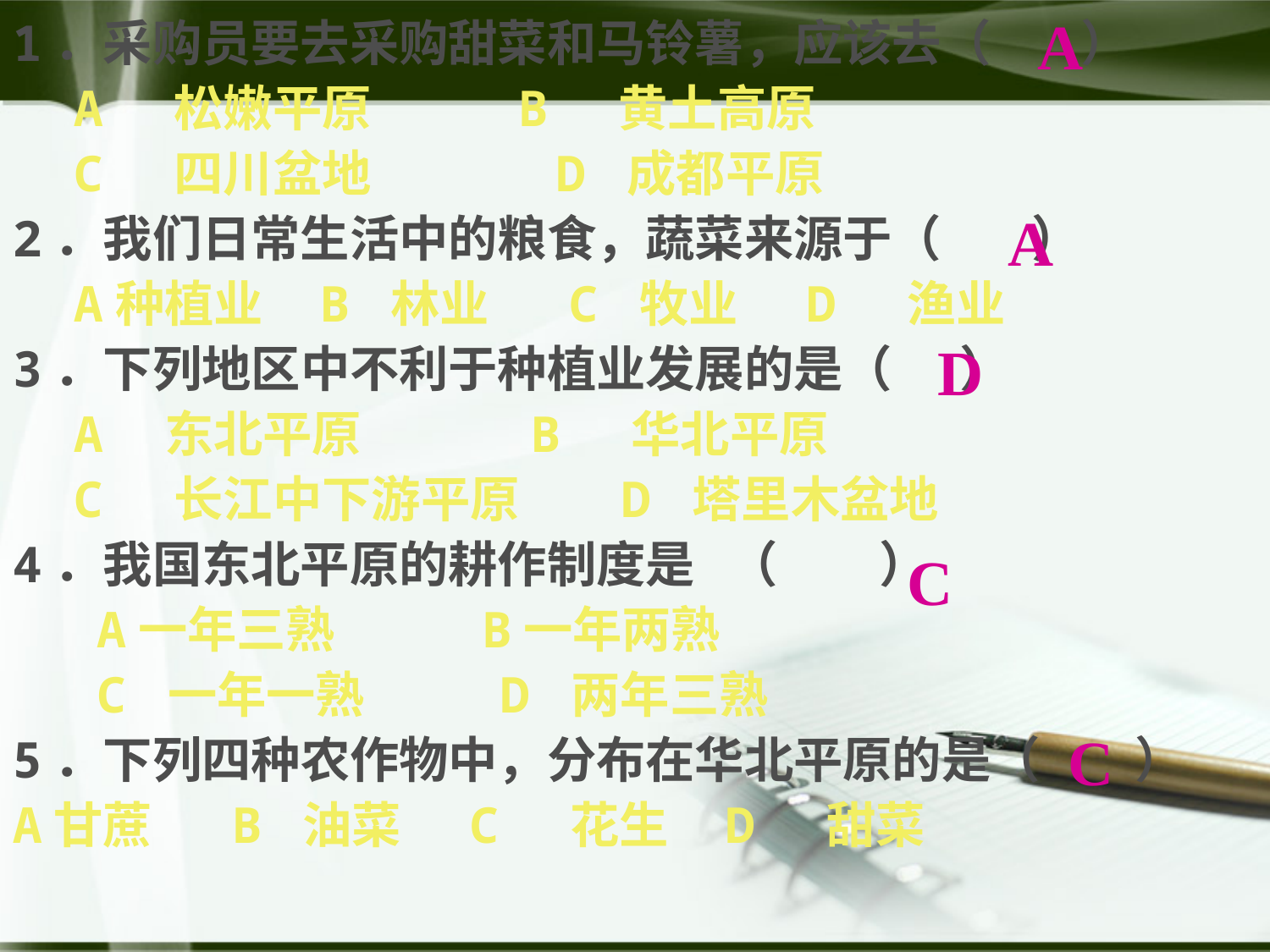

1．采购员要去采购甜菜和马铃薯，应该去（        ）
　A  松嫩平原            B  黄土高原
　C  四川盆地          　 D 成都平原
2．我们日常生活中的粮食，蔬菜来源于（        ）
　A种植业    B 林业      C 牧业     D  渔业
3．下列地区中不利于种植业发展的是（      ）
　A　东北平原              B  华北平原
　C  长江中下游平原        D 塔里木盆地
4．我国东北平原的耕作制度是   （         ）
 　A一年三熟            B一年两熟
 　C 一年一熟           D 两年三熟
5．下列四种农作物中，分布在华北平原的是（    　）
A甘蔗      B 油菜     C  花生    D  甜菜
A

A
D
C
C